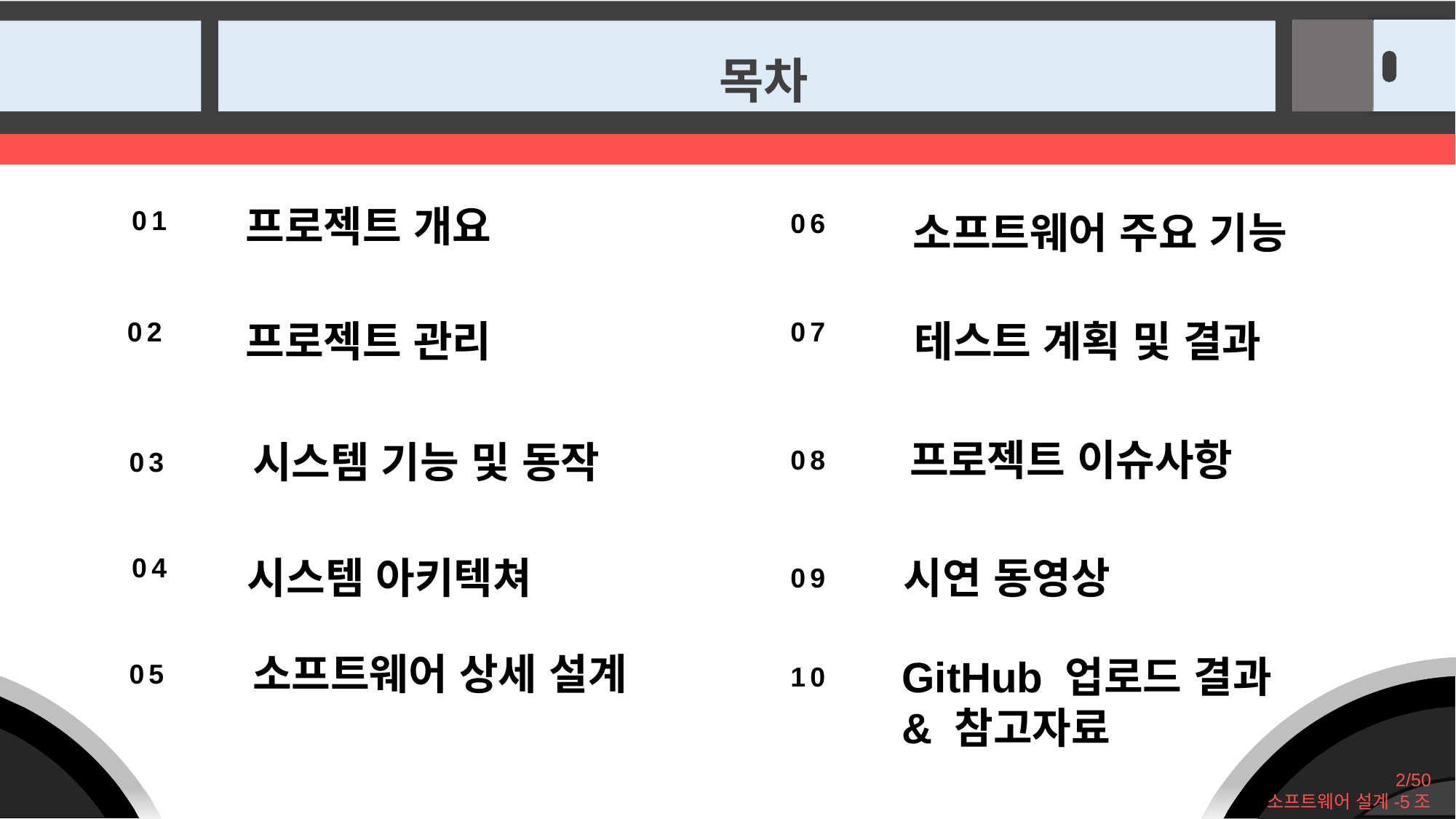

목차
프로젝트 개요
01
06
소프트웨어 주요 기능
02
프로젝트 관리
07
테스트 계획 및 결과
프로젝트 이슈사항
시스템 기능 및 동작
08
03
04
시스템 아키텍쳐
시연 동영상
09
소프트웨어 상세 설계
GitHub 업로드 결과
& 참고자료
05
10

2/50
소프트웨어 설계-5조